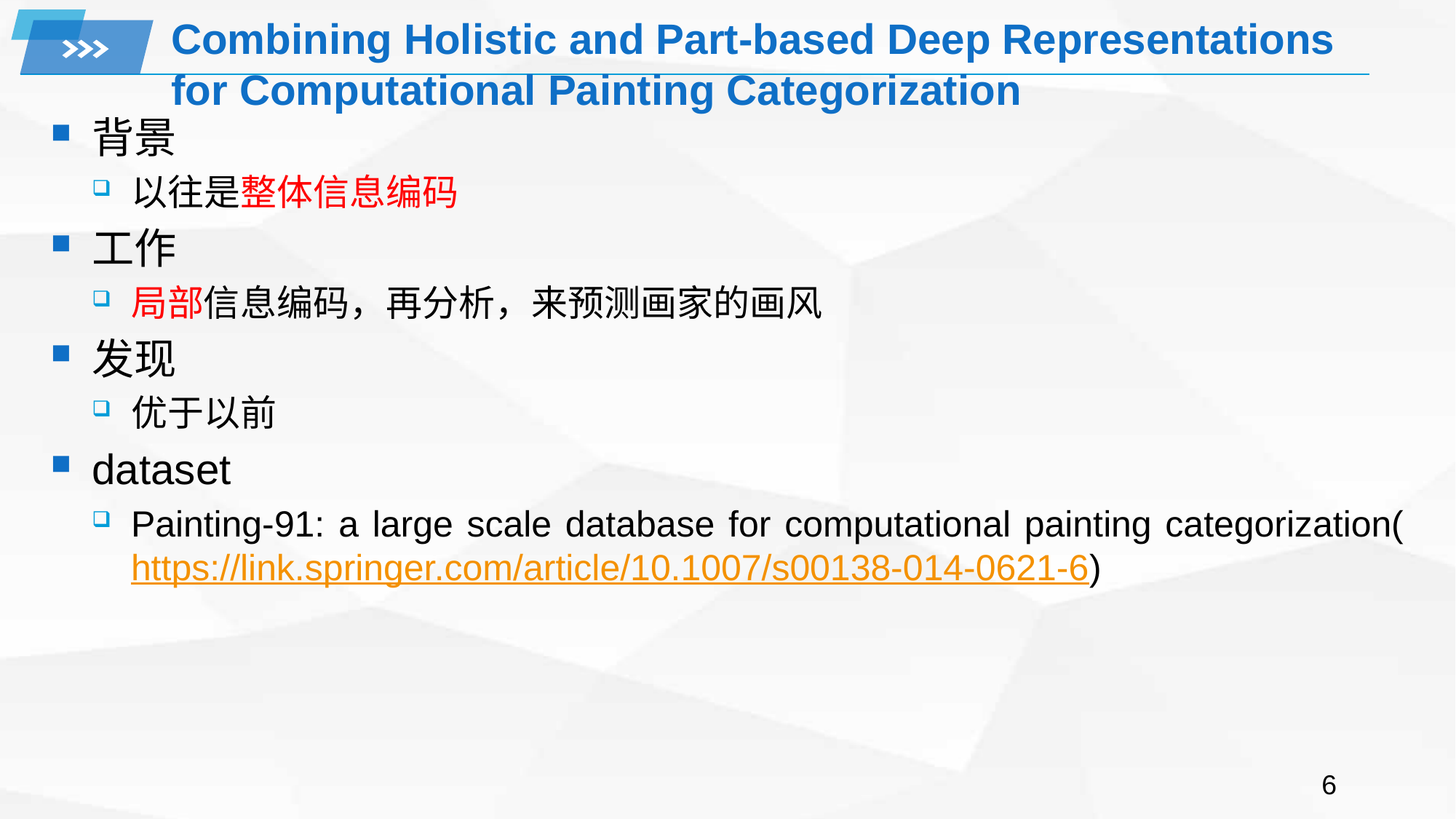

# Combining Holistic and Part-based Deep Representations for Computational Painting Categorization
背景
以往是整体信息编码
工作
局部信息编码，再分析，来预测画家的画风
发现
优于以前
dataset
Painting-91: a large scale database for computational painting categorization(https://link.springer.com/article/10.1007/s00138-014-0621-6)